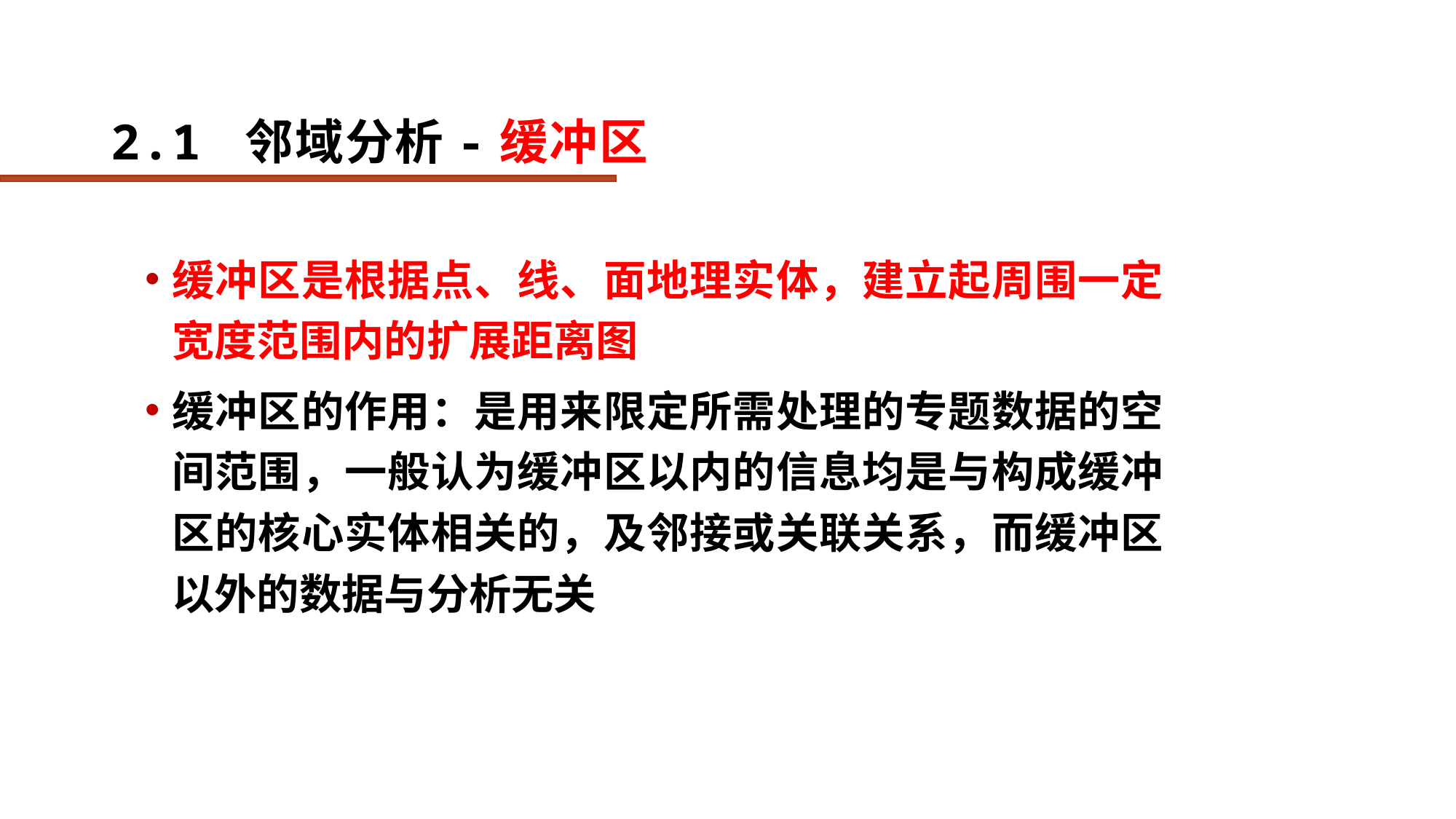

# 2.1 邻域分析-缓冲区
缓冲区是根据点、线、面地理实体，建立起周围一定宽度范围内的扩展距离图
缓冲区的作用：是用来限定所需处理的专题数据的空间范围，一般认为缓冲区以内的信息均是与构成缓冲区的核心实体相关的，及邻接或关联关系，而缓冲区以外的数据与分析无关